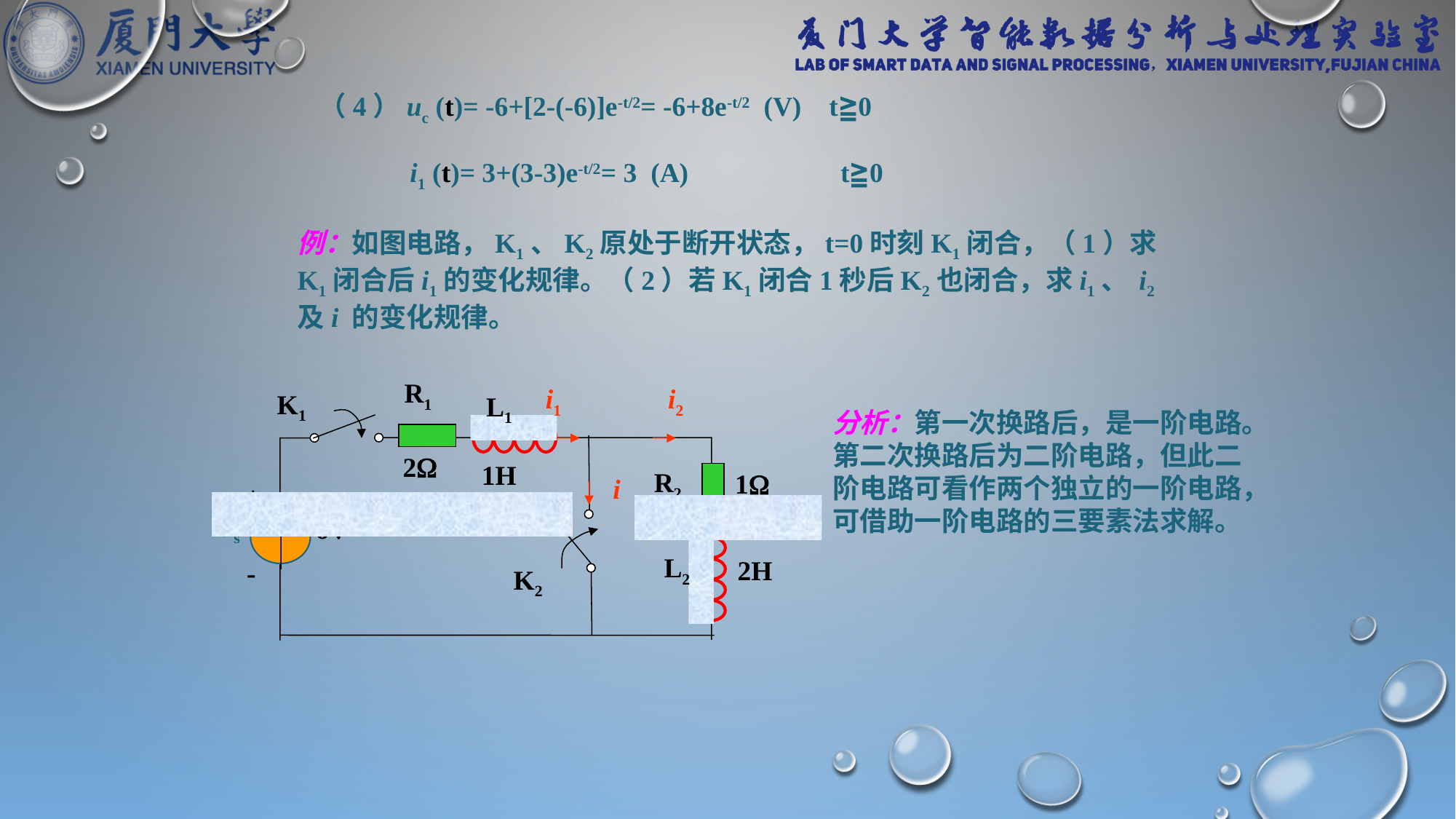

（4）uc (t)= -6+[2-(-6)]e-t/2= -6+8e-t/2  (V)    t≧0
i1 (t)= 3+(3-3)e-t/2= 3  (A)                      t≧0
例：如图电路，K1、K2原处于断开状态，t=0时刻K1闭合，（1）求K1闭合后i1的变化规律。（2）若K1闭合1秒后K2也闭合，求i1、 i2及i 的变化规律。
R1
i1
i2
K1
L1

2Ω
1H
R2
1Ω
i
-

+

Us
6V

L2
2H
K2

分析：第一次换路后，是一阶电路。第二次换路后为二阶电路，但此二阶电路可看作两个独立的一阶电路，可借助一阶电路的三要素法求解。